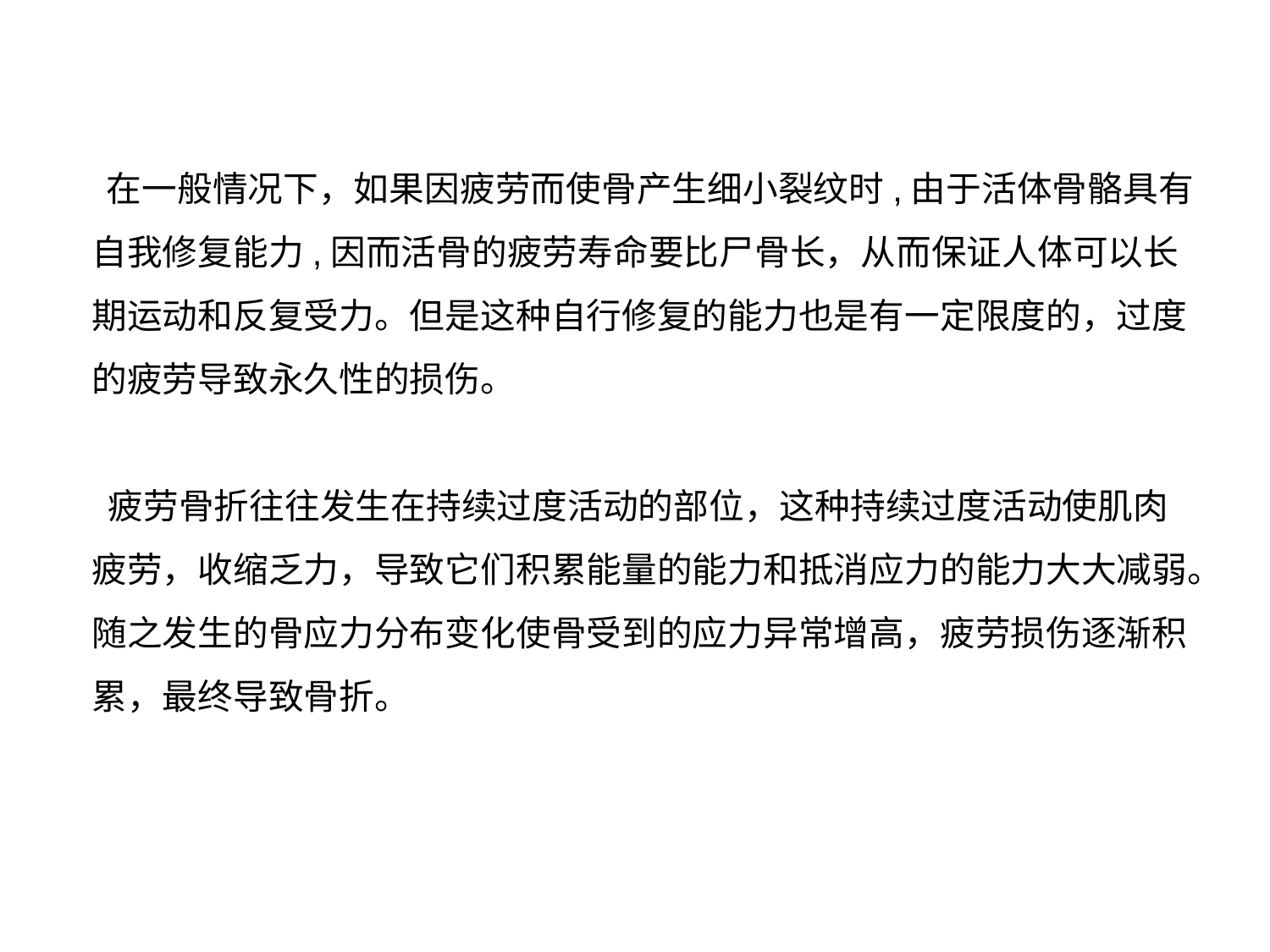

在一般情况下，如果因疲劳而使骨产生细小裂纹时,由于活体骨骼具有自我修复能力,因而活骨的疲劳寿命要比尸骨长，从而保证人体可以长期运动和反复受力。但是这种自行修复的能力也是有一定限度的，过度的疲劳导致永久性的损伤。

 疲劳骨折往往发生在持续过度活动的部位，这种持续过度活动使肌肉疲劳，收缩乏力，导致它们积累能量的能力和抵消应力的能力大大减弱。随之发生的骨应力分布变化使骨受到的应力异常增高，疲劳损伤逐渐积累，最终导致骨折。